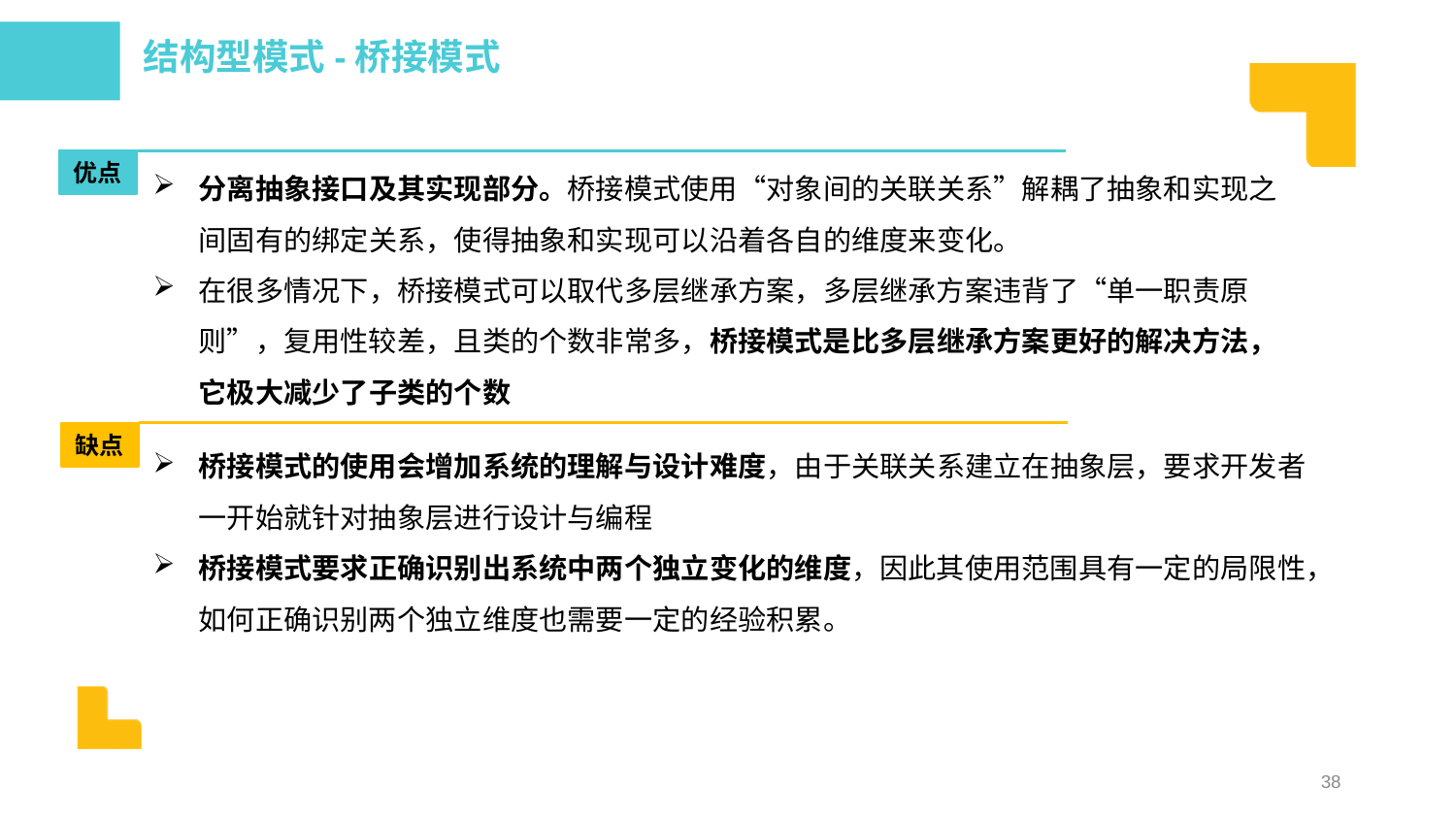

结构型模式-桥接模式
分离抽象接口及其实现部分。桥接模式使用“对象间的关联关系”解耦了抽象和实现之间固有的绑定关系，使得抽象和实现可以沿着各自的维度来变化。
在很多情况下，桥接模式可以取代多层继承方案，多层继承方案违背了“单一职责原则”，复用性较差，且类的个数非常多，桥接模式是比多层继承方案更好的解决方法，它极大减少了子类的个数
优点
缺点
桥接模式的使用会增加系统的理解与设计难度，由于关联关系建立在抽象层，要求开发者一开始就针对抽象层进行设计与编程
桥接模式要求正确识别出系统中两个独立变化的维度，因此其使用范围具有一定的局限性，如何正确识别两个独立维度也需要一定的经验积累。
38